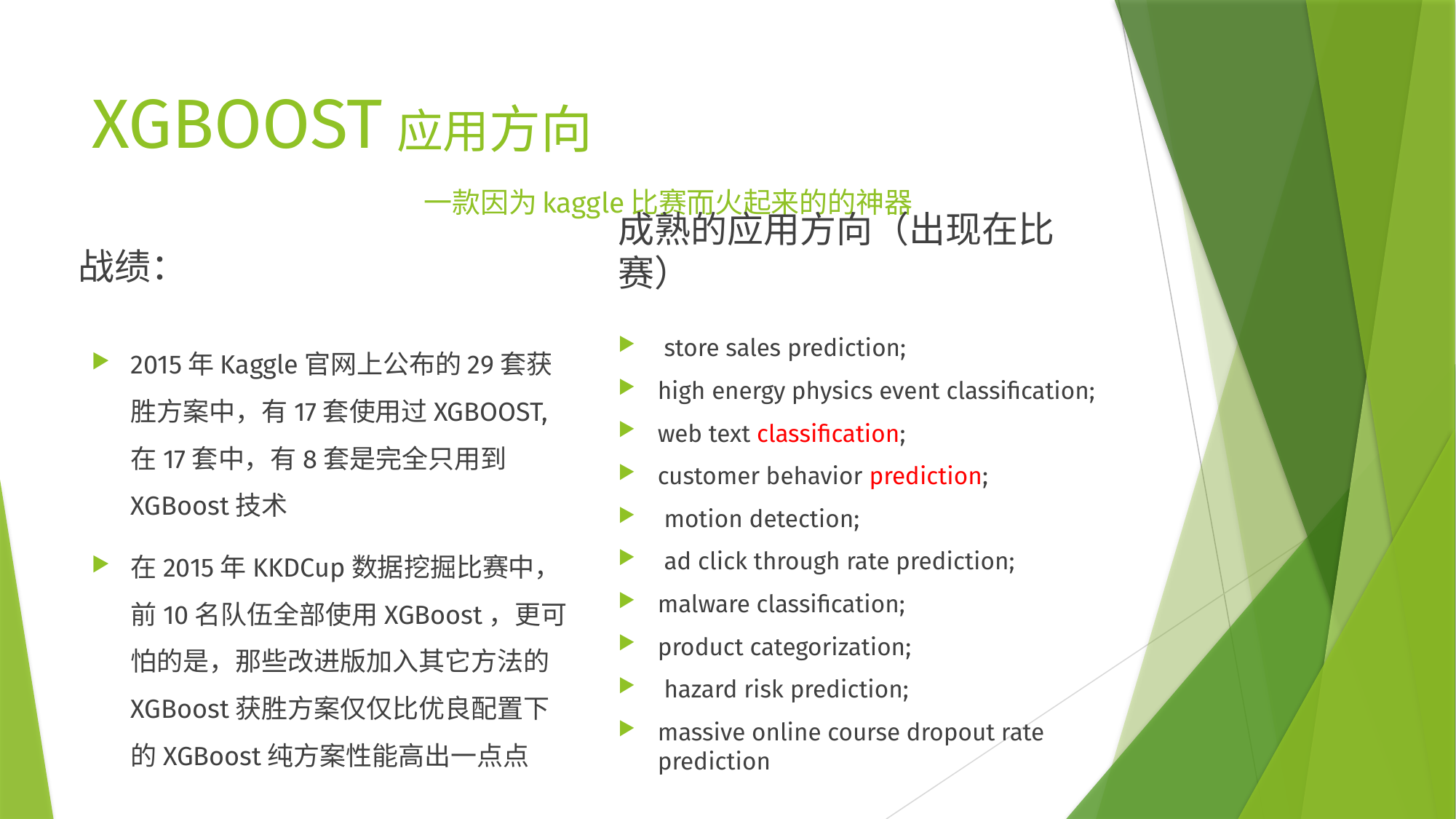

# XGBOOST应用方向 一款因为kaggle比赛而火起来的的神器
战绩：
成熟的应用方向（出现在比赛）
2015年Kaggle官网上公布的29套获胜方案中，有17套使用过XGBOOST,在17套中，有8套是完全只用到XGBoost技术
在2015年KKDCup数据挖掘比赛中，前10名队伍全部使用XGBoost，更可怕的是，那些改进版加入其它方法的XGBoost获胜方案仅仅比优良配置下的XGBoost纯方案性能高出一点点

 store sales prediction;
high energy physics event classiﬁcation;
web text classiﬁcation;
customer behavior prediction;
 motion detection;
 ad click through rate prediction;
malware classiﬁcation;
product categorization;
 hazard risk prediction;
massive online course dropout rate prediction